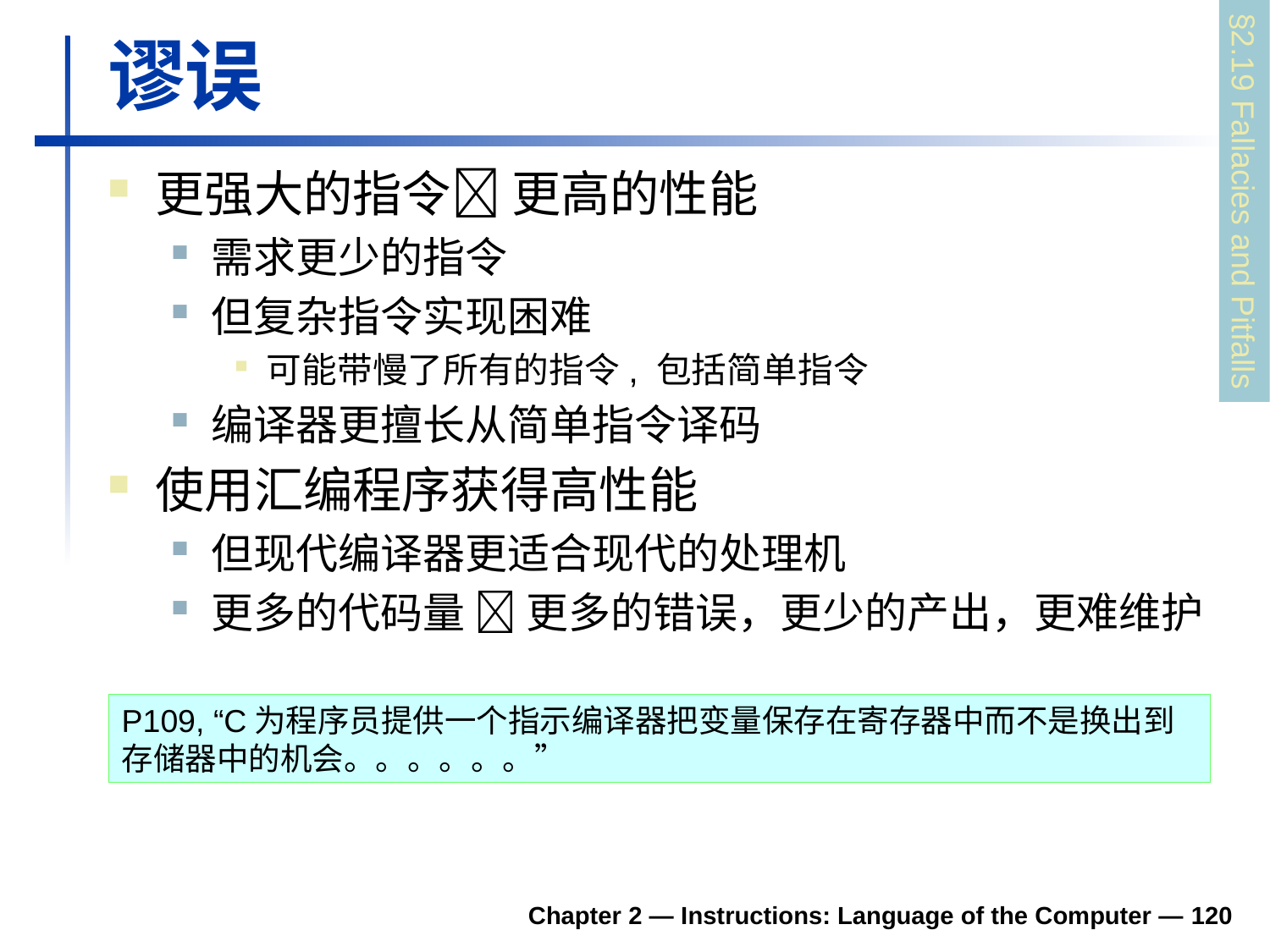

# 谬误
更强大的指令⇒ 更高的性能
需求更少的指令
但复杂指令实现困难
可能带慢了所有的指令, 包括简单指令
编译器更擅长从简单指令译码
使用汇编程序获得高性能
但现代编译器更适合现代的处理机
更多的代码量 ⇒ 更多的错误，更少的产出，更难维护
§2.19 Fallacies and Pitfalls
P109, “C为程序员提供一个指示编译器把变量保存在寄存器中而不是换出到存储器中的机会。。。。。。”
Chapter 2 — Instructions: Language of the Computer — 120